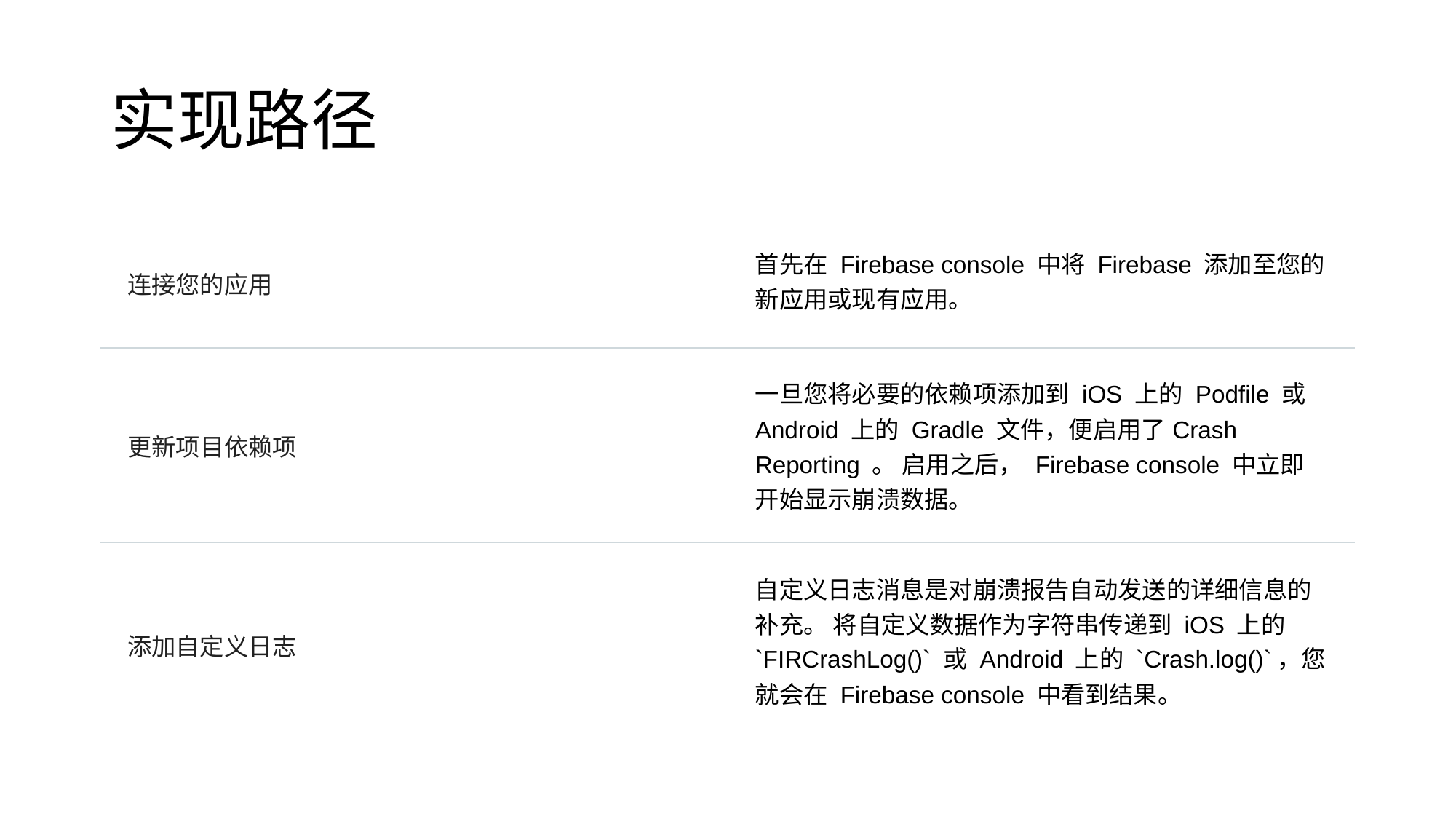

# 实现路径
| 连接您的应用 | 首先在 Firebase console 中将 Firebase 添加至您的新应用或现有应用。 |
| --- | --- |
| 更新项目依赖项 | 一旦您将必要的依赖项添加到 iOS 上的 Podfile 或 Android 上的 Gradle 文件，便启用了Crash Reporting 。 启用之后， Firebase console 中立即开始显示崩溃数据。 |
| 添加自定义日志 | 自定义日志消息是对崩溃报告自动发送的详细信息的补充。 将自定义数据作为字符串传递到 iOS 上的 `FIRCrashLog()` 或 Android 上的 `Crash.log()`，您就会在 Firebase console 中看到结果。 |